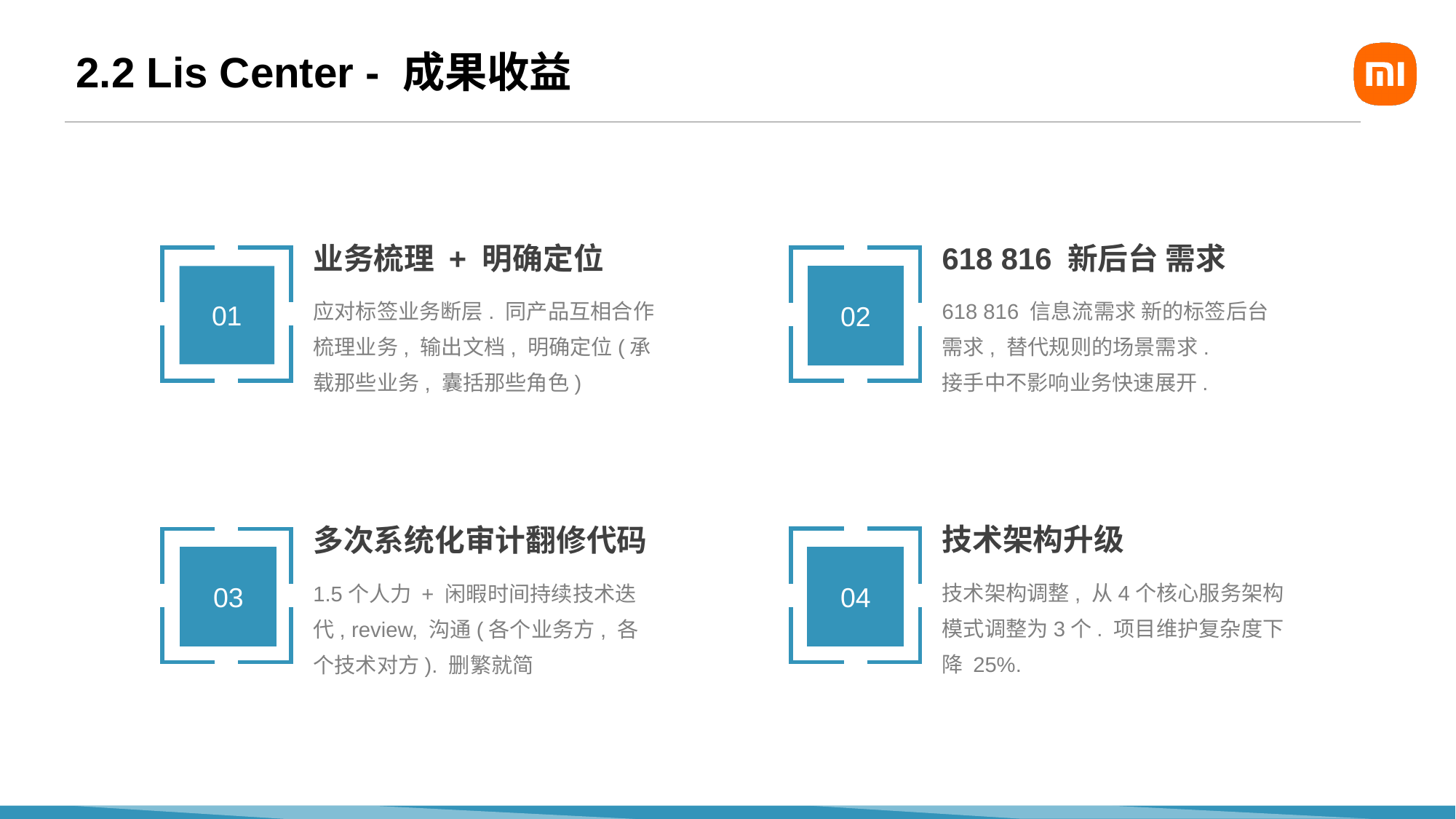

# 2.2 Lis Center - 成果收益
业务梳理 + 明确定位

01
应对标签业务断层. 同产品互相合作梳理业务, 输出文档, 明确定位(承载那些业务, 囊括那些角色)
618 816 新后台 需求

02
618 816 信息流需求 新的标签后台需求, 替代规则的场景需求.
接手中不影响业务快速展开.
技术架构升级

04
技术架构调整, 从4个核心服务架构模式调整为3个. 项目维护复杂度下降 25%.
多次系统化审计翻修代码

03
1.5个人力 + 闲暇时间持续技术迭代, review, 沟通(各个业务方, 各个技术对方). 删繁就简